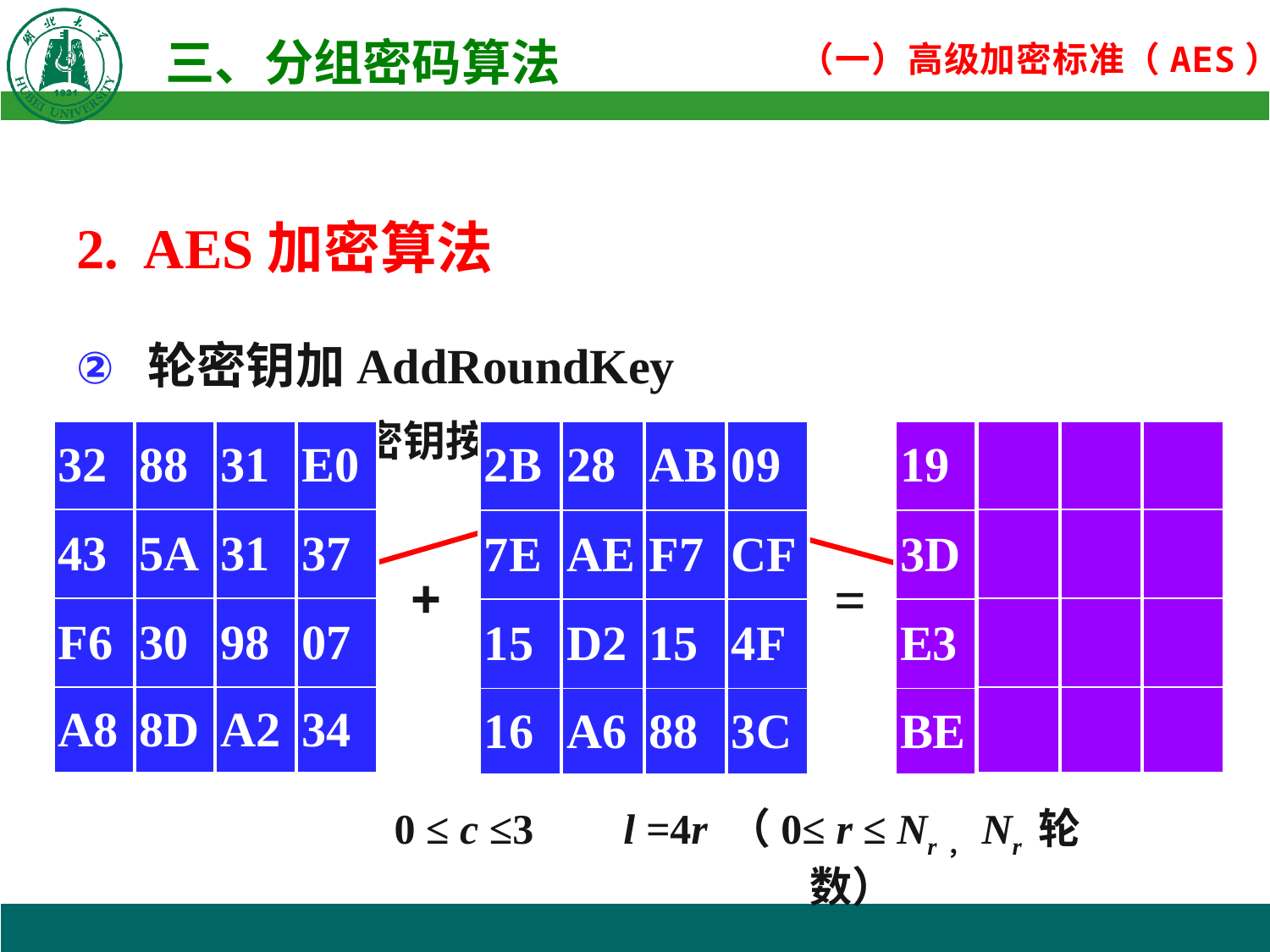

2.  AES加密算法
轮密钥加AddRoundKey
state与轮密钥按字节逐比特异或
| S0,c |
| --- |
| S1,c |
| S2,c |
| S3,c |
| S’0,c |
| --- |
| S’1,c |
| S’2,c |
| S’3,c |
| 32 | 88 | 31 | E0 |
| --- | --- | --- | --- |
| 43 | 5A | 31 | 37 |
| F6 | 30 | 98 | 07 |
| A8 | 8D | A2 | 34 |
| Wl+c |
| --- |
|  |  |  |  |
| --- | --- | --- | --- |
|  |  |  |  |
|  |  |  |  |
|  |  |  |  |
| 2B | 28 | AB | 09 |
| --- | --- | --- | --- |
| 7E | AE | F7 | CF |
| 15 | D2 | 15 | 4F |
| 16 | A6 | 88 | 3C |
| 19 |
| --- |
| 3D |
| E3 |
| BE |
| Wl | Wl+1 | Wl+2 | Wl+3 |
| --- | --- | --- | --- |
| S’0,0 | S’0,1 | S’0,2 | S’0,3 |
| --- | --- | --- | --- |
| S’1,0 | S’1,1 | S’1,2 | S’1,3 |
| S’2,0 | S’2,1 | S’2,2 | S’2,3 |
| S’3,0 | S’3,1 | S’3,2 | S’3,3 |
| S0,0 | S0,1 | S0,2 | S0,3 |
| --- | --- | --- | --- |
| S1,0 | S1,1 | S1,2 | S1,3 |
| S2,0 | S2,1 | S2,2 | S2,3 |
| S3,0 | S3,1 | S3,2 | S3,3 |

+
=

0 ≤ c ≤3
l =4r （0≤ r ≤ Nr，Nr 轮数）